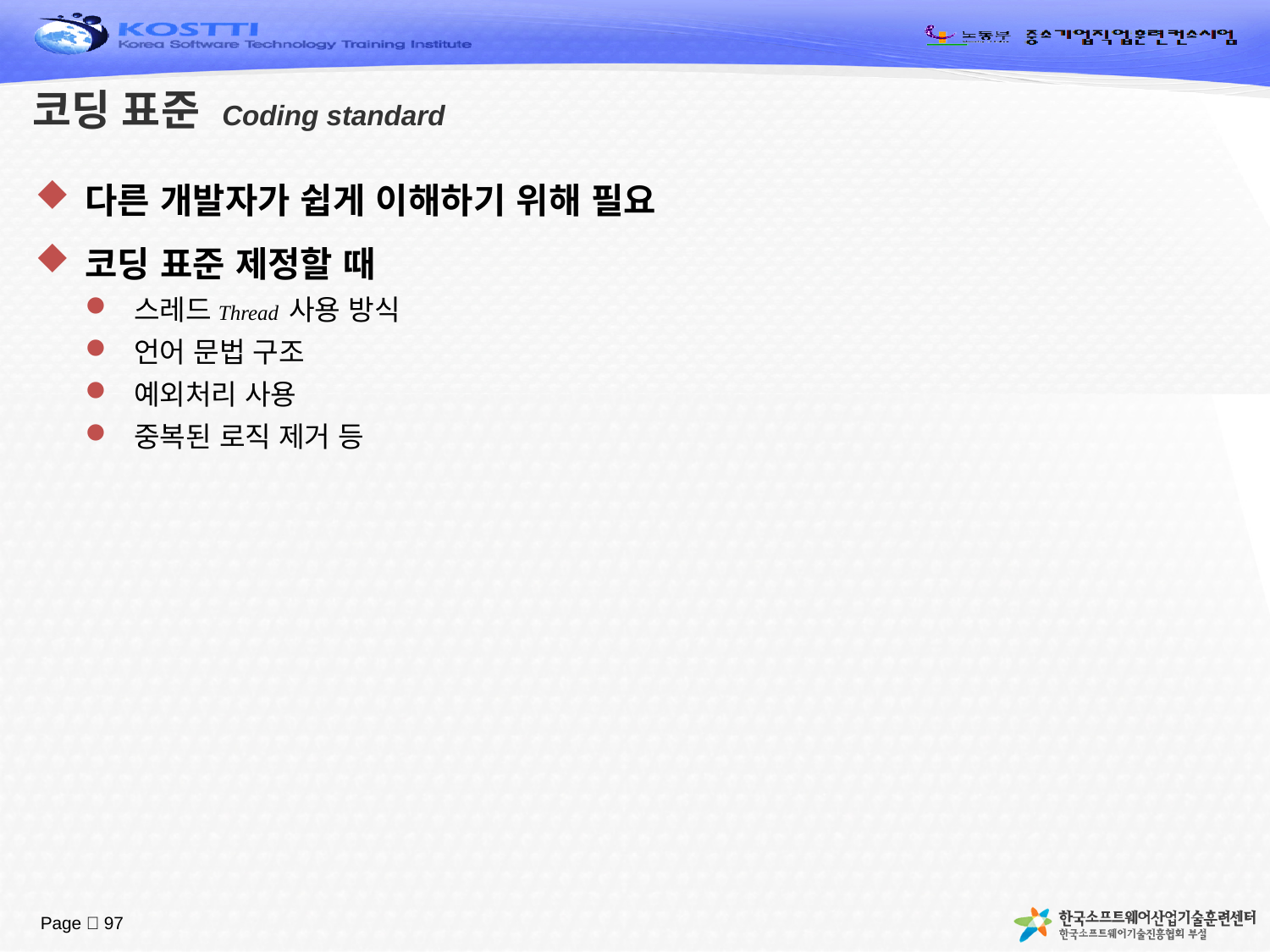

# 코딩 표준 Coding standard
다른 개발자가 쉽게 이해하기 위해 필요
코딩 표준 제정할 때
스레드Thread 사용 방식
언어 문법 구조
예외처리 사용
중복된 로직 제거 등